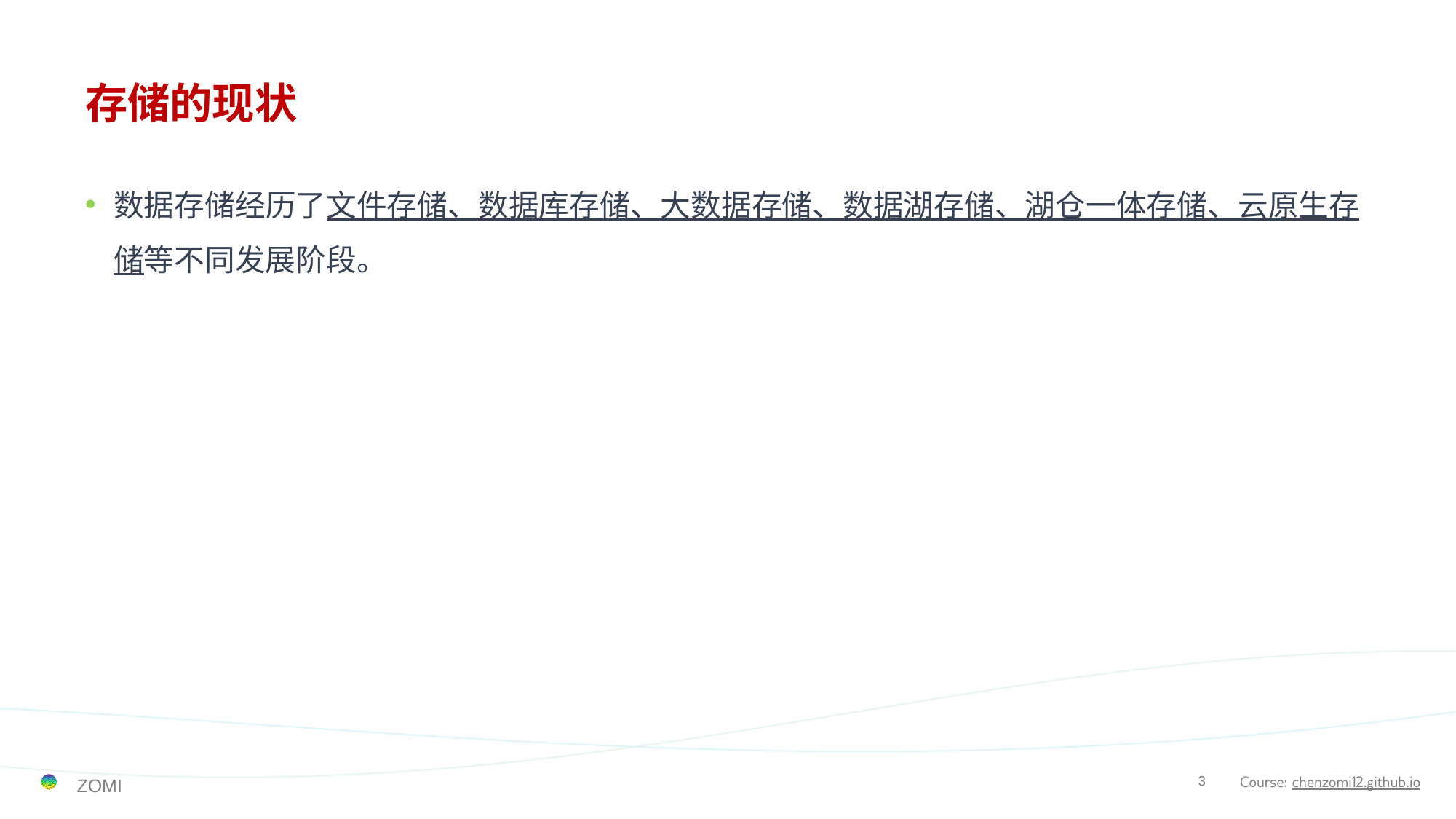

# 存储的现状
数据存储经历了文件存储、数据库存储、大数据存储、数据湖存储、湖仓一体存储、云原生存储等不同发展阶段。